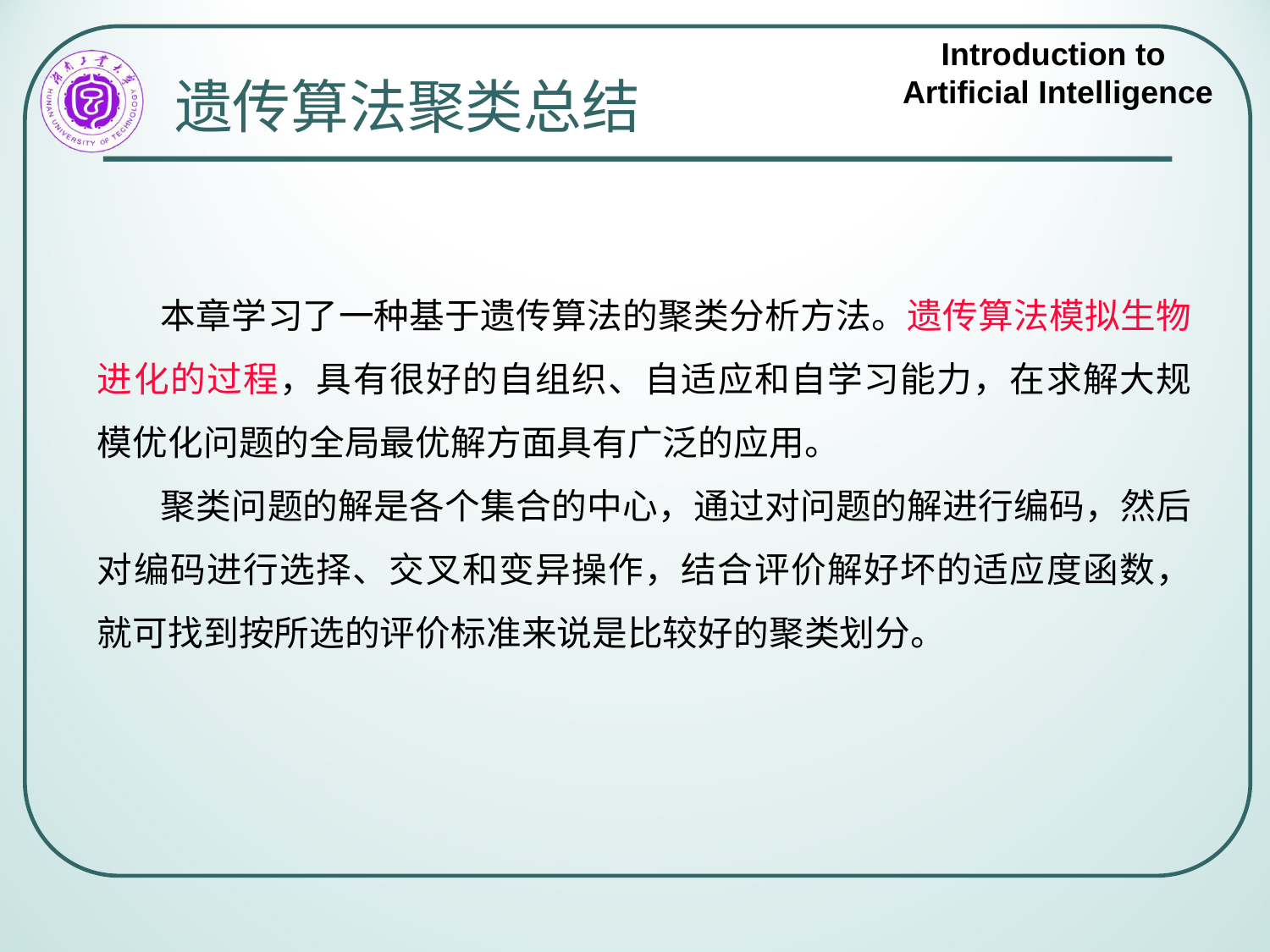

遗传算法聚类总结
本章学习了一种基于遗传算法的聚类分析方法。遗传算法模拟生物进化的过程，具有很好的自组织、自适应和自学习能力，在求解大规模优化问题的全局最优解方面具有广泛的应用。
聚类问题的解是各个集合的中心，通过对问题的解进行编码，然后对编码进行选择、交叉和变异操作，结合评价解好坏的适应度函数，就可找到按所选的评价标准来说是比较好的聚类划分。